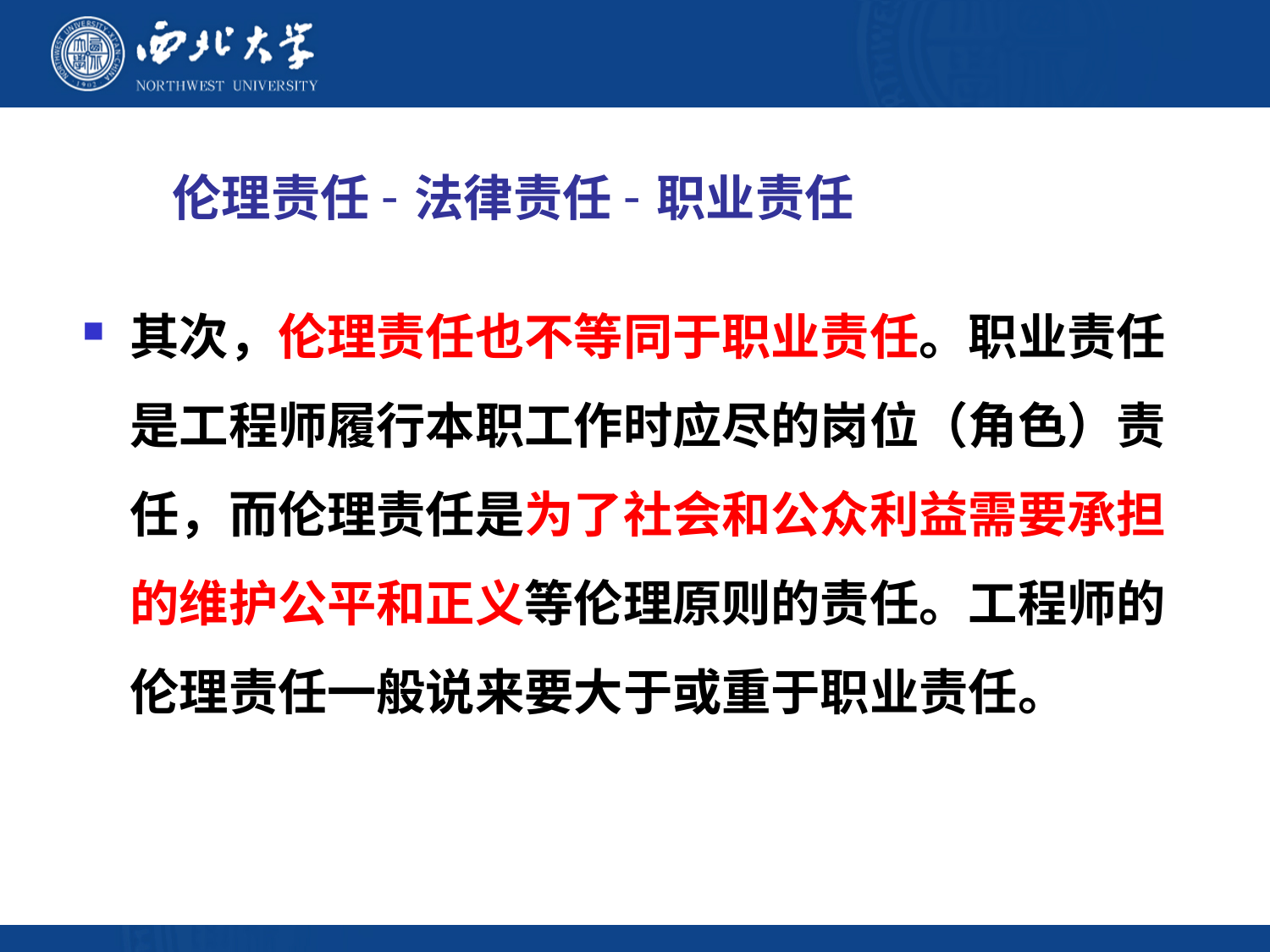

# 伦理责任-法律责任-职业责任
其次，伦理责任也不等同于职业责任。职业责任是工程师履行本职工作时应尽的岗位（角色）责任，而伦理责任是为了社会和公众利益需要承担的维护公平和正义等伦理原则的责任。工程师的伦理责任一般说来要大于或重于职业责任。